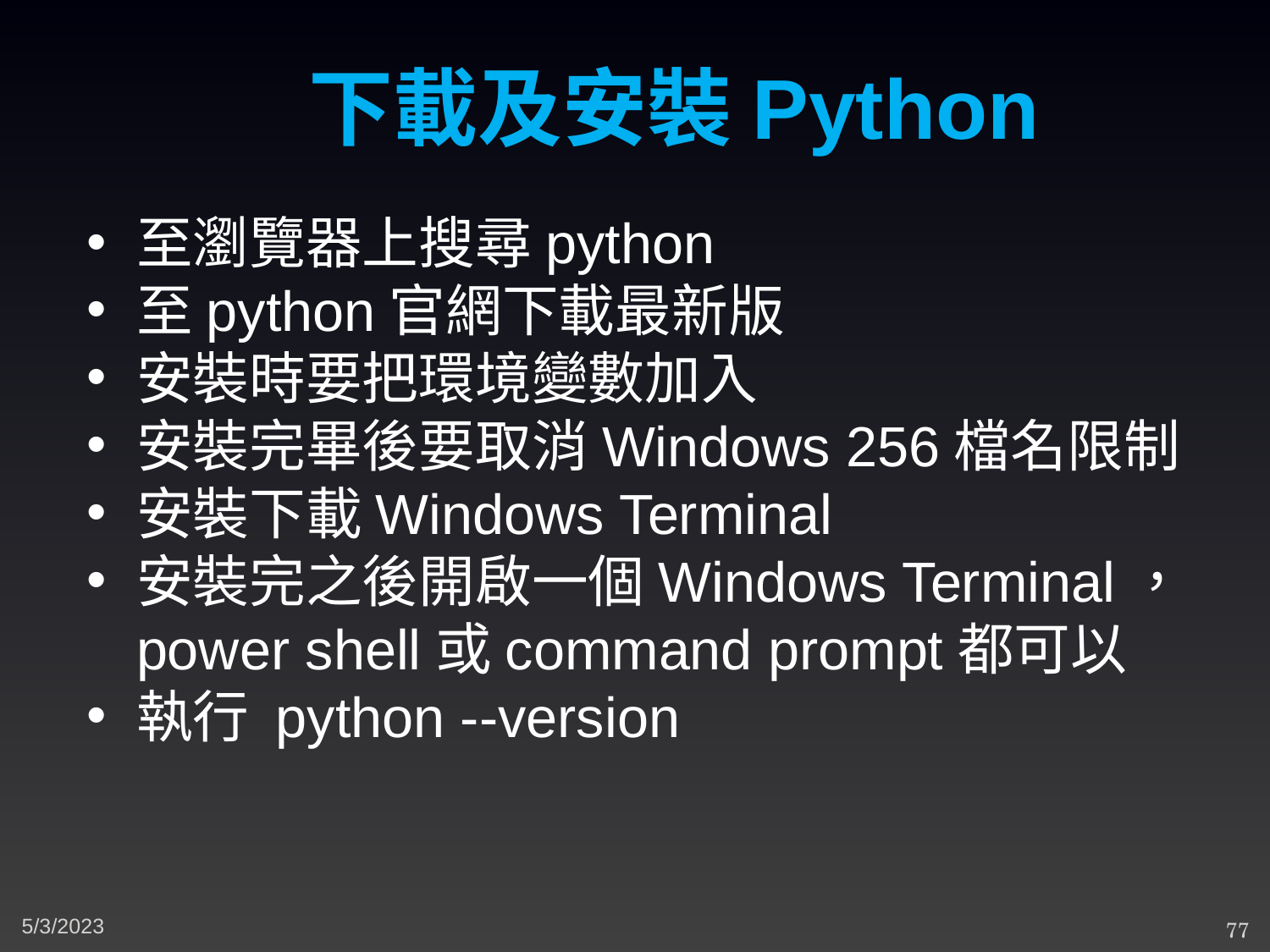

下載及安裝Python
至瀏覽器上搜尋python
至python官網下載最新版
安裝時要把環境變數加入
安裝完畢後要取消Windows 256檔名限制
安裝下載Windows Terminal
安裝完之後開啟一個Windows Terminal，power shell或command prompt都可以
執行 python --version

5/3/2023
77